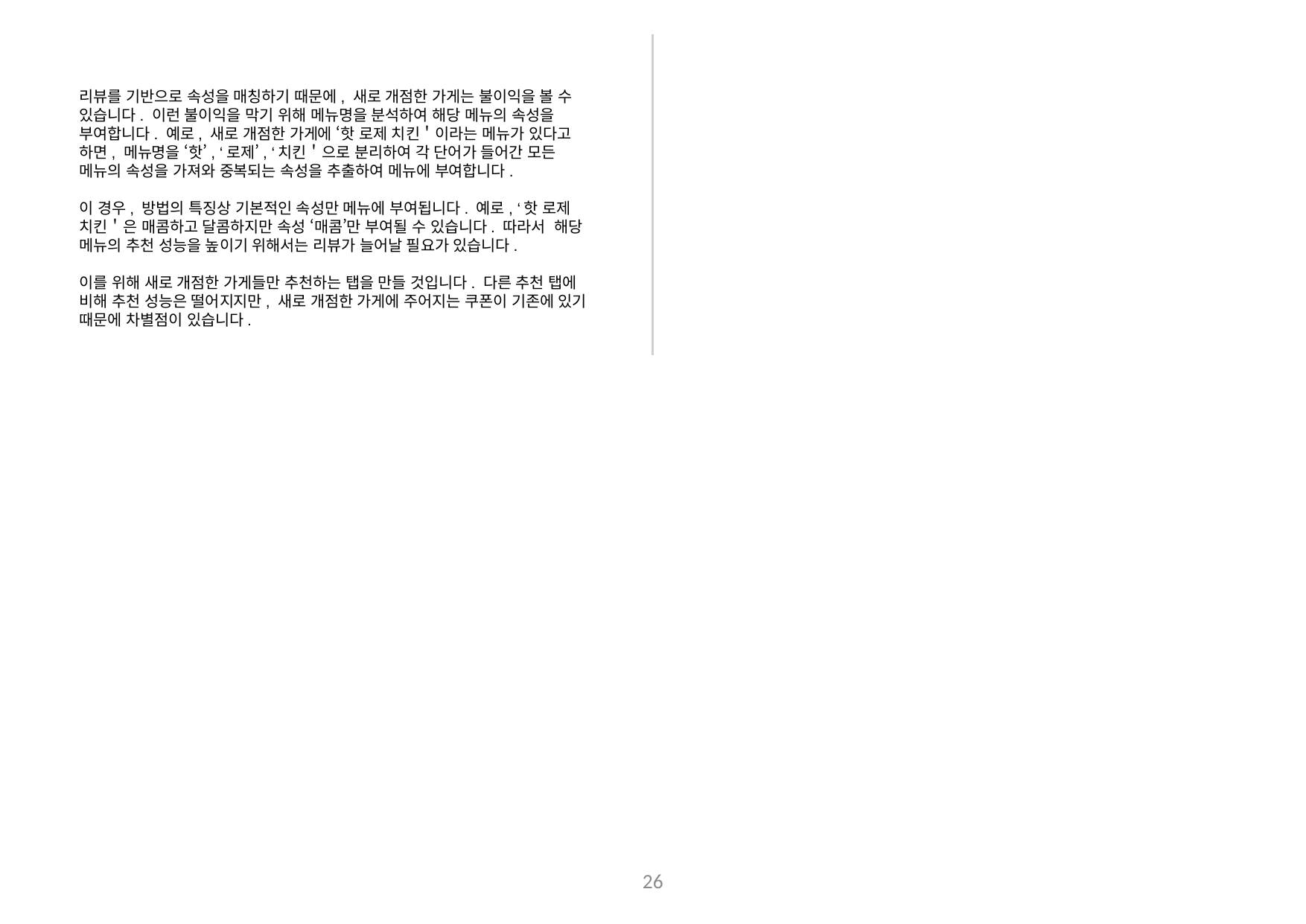

리뷰를 기반으로 속성을 매칭하기 때문에, 새로 개점한 가게는 불이익을 볼 수 있습니다. 이런 불이익을 막기 위해 메뉴명을 분석하여 해당 메뉴의 속성을 부여합니다. 예로, 새로 개점한 가게에 ‘핫 로제 치킨＇이라는 메뉴가 있다고 하면, 메뉴명을 ‘핫’, ‘로제’, ‘치킨＇으로 분리하여 각 단어가 들어간 모든 메뉴의 속성을 가져와 중복되는 속성을 추출하여 메뉴에 부여합니다.

이 경우, 방법의 특징상 기본적인 속성만 메뉴에 부여됩니다. 예로, ‘핫 로제 치킨＇은 매콤하고 달콤하지만 속성 ‘매콤’만 부여될 수 있습니다. 따라서  해당 메뉴의 추천 성능을 높이기 위해서는 리뷰가 늘어날 필요가 있습니다.

이를 위해 새로 개점한 가게들만 추천하는 탭을 만들 것입니다. 다른 추천 탭에 비해 추천 성능은 떨어지지만, 새로 개점한 가게에 주어지는 쿠폰이 기존에 있기 때문에 차별점이 있습니다.
26